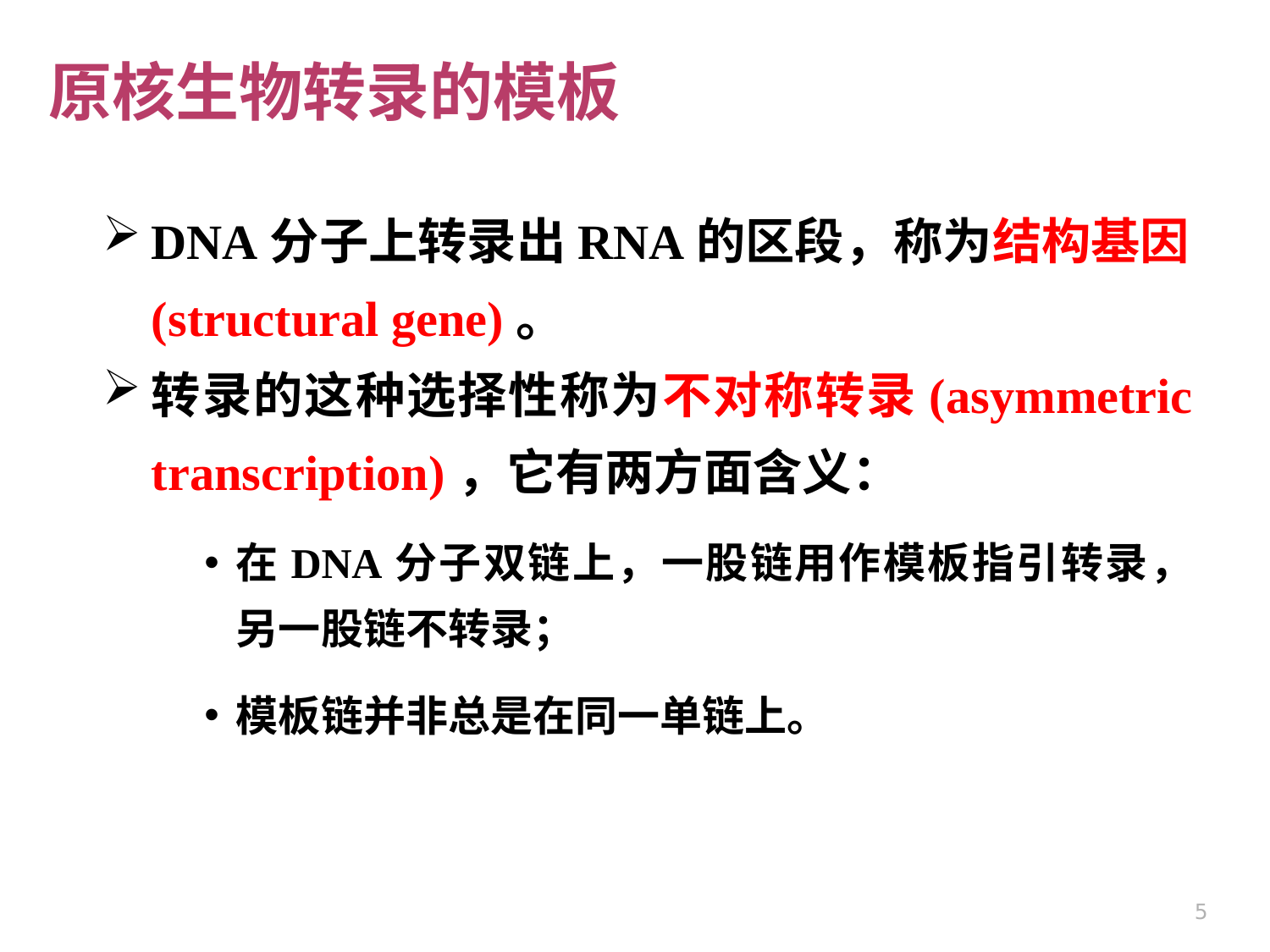

原核生物转录的模板
DNA分子上转录出RNA的区段，称为结构基因(structural gene)。
转录的这种选择性称为不对称转录(asymmetric transcription)，它有两方面含义：
在DNA分子双链上，一股链用作模板指引转录，另一股链不转录；
模板链并非总是在同一单链上。
5